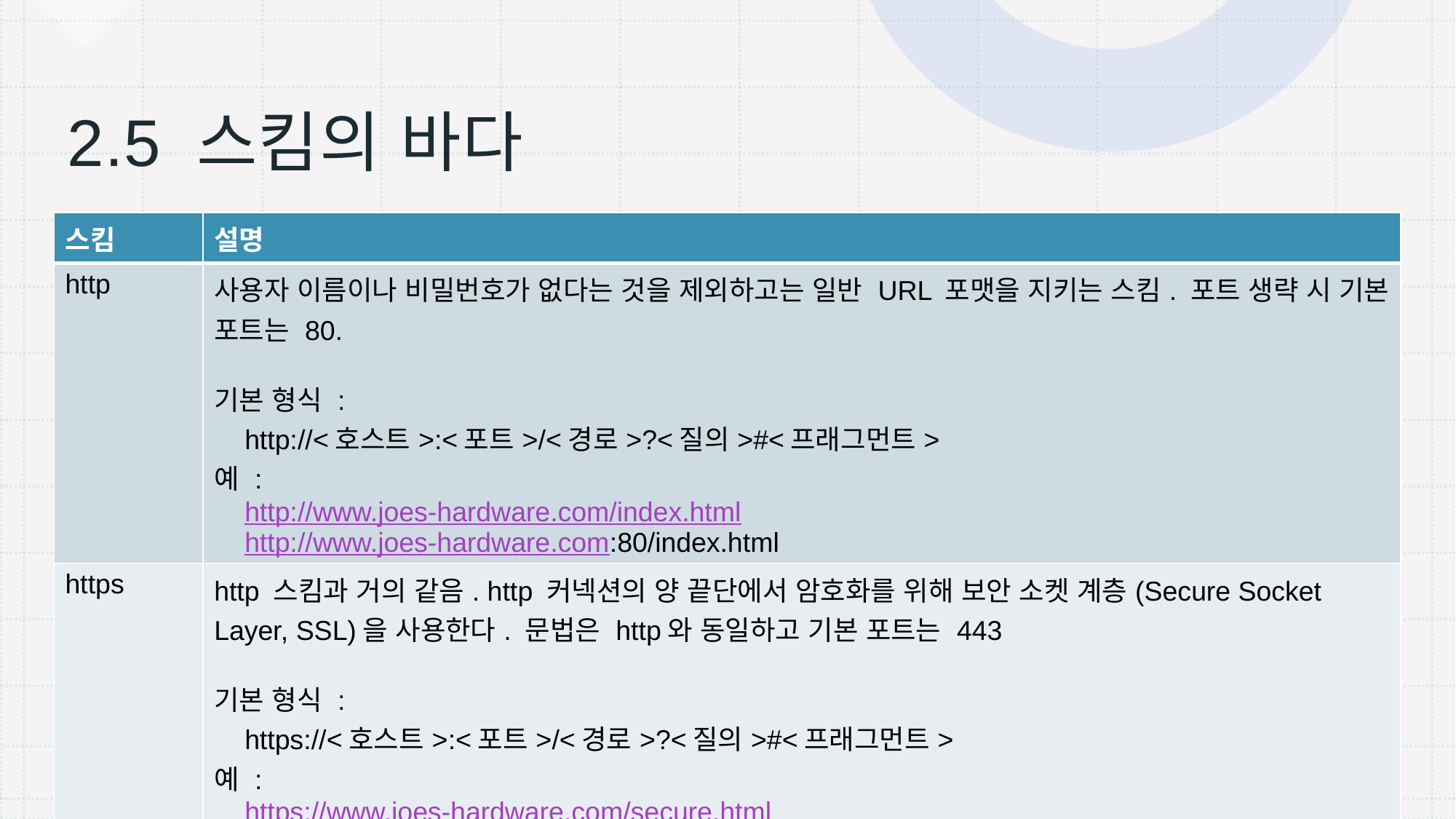

# 2.5 스킴의 바다
| 스킴 | 설명 |
| --- | --- |
| http | 사용자 이름이나 비밀번호가 없다는 것을 제외하고는 일반 URL 포맷을 지키는 스킴. 포트 생략 시 기본 포트는 80. 기본 형식 : http://<호스트>:<포트>/<경로>?<질의>#<프래그먼트> 예 : http://www.joes-hardware.com/index.html http://www.joes-hardware.com:80/index.html |
| https | http 스킴과 거의 같음. http 커넥션의 양 끝단에서 암호화를 위해 보안 소켓 계층(Secure Socket Layer, SSL)을 사용한다. 문법은 http와 동일하고 기본 포트는 443 기본 형식 : https://<호스트>:<포트>/<경로>?<질의>#<프래그먼트> 예 : https://www.joes-hardware.com/secure.html |